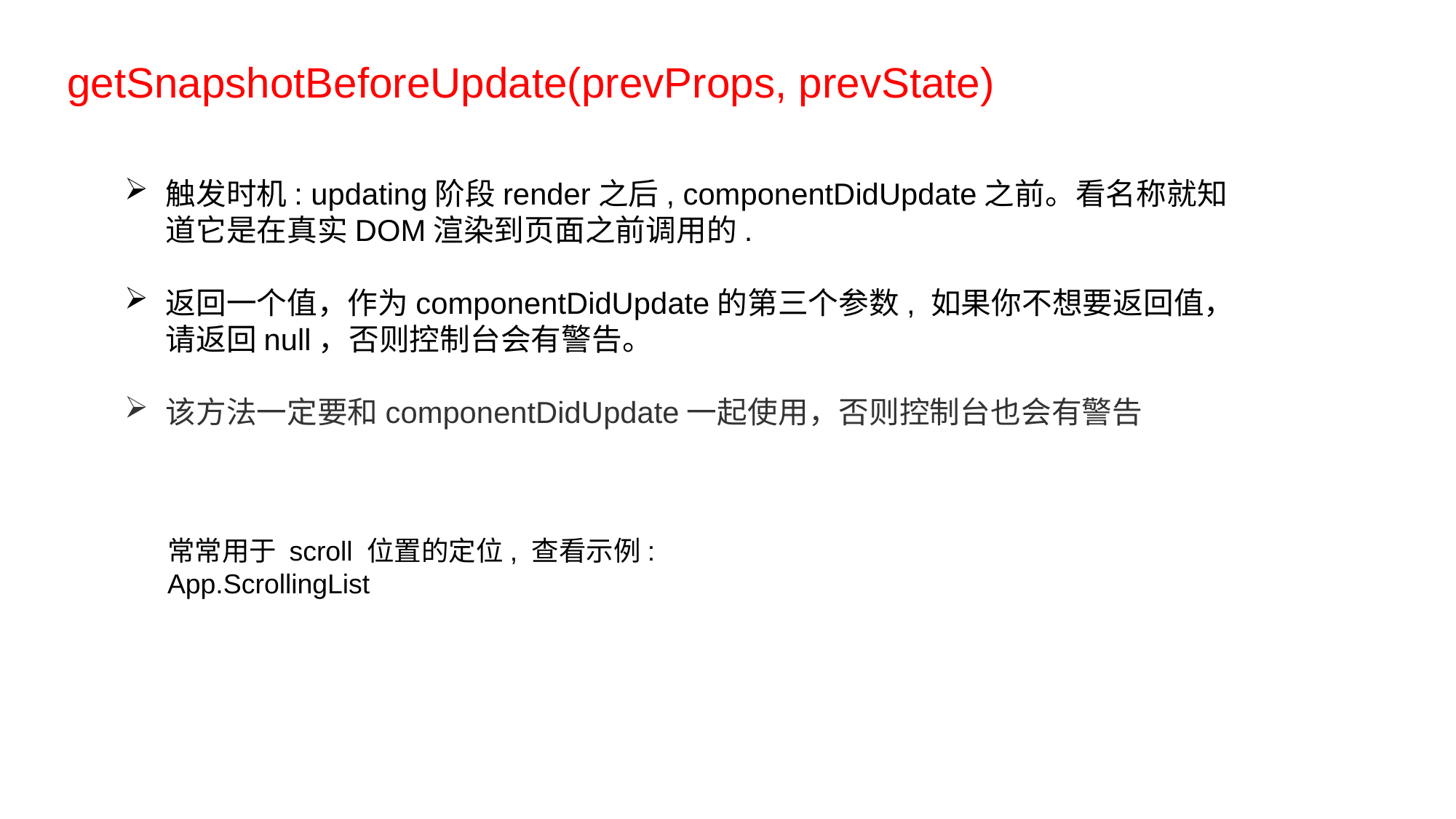

# getSnapshotBeforeUpdate(prevProps, prevState)
触发时机: updating阶段render之后, componentDidUpdate之前。看名称就知道它是在真实DOM渲染到页面之前调用的.

返回一个值，作为componentDidUpdate的第三个参数, 如果你不想要返回值，请返回null，否则控制台会有警告。

该方法一定要和componentDidUpdate一起使用，否则控制台也会有警告

常常用于 scroll 位置的定位, 查看示例:  App.ScrollingList